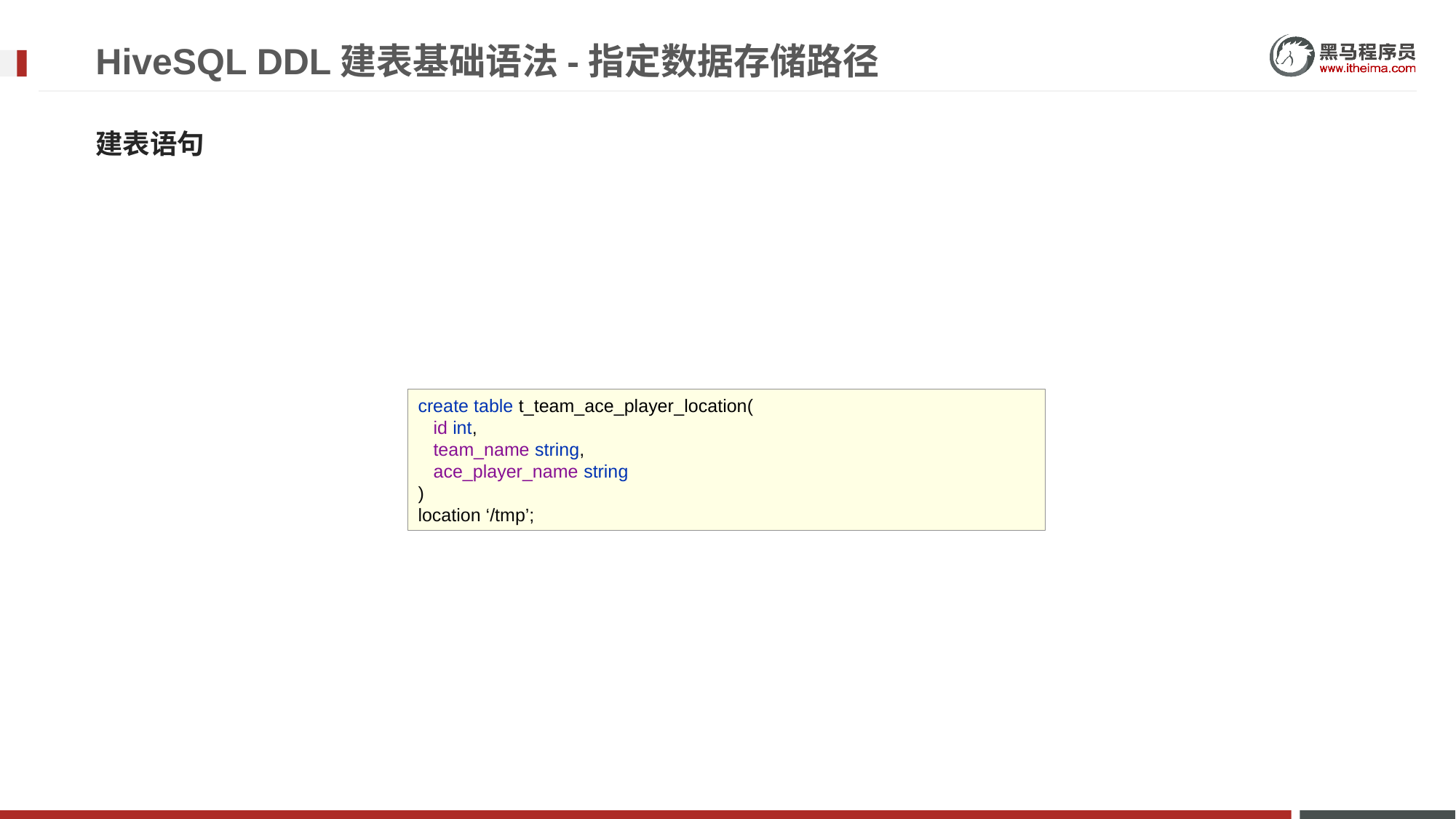

# HiveSQL DDL建表基础语法-指定数据存储路径
建表语句
create table t_team_ace_player_location(
   id int,
   team_name string,
   ace_player_name string
)
location ‘/tmp’;